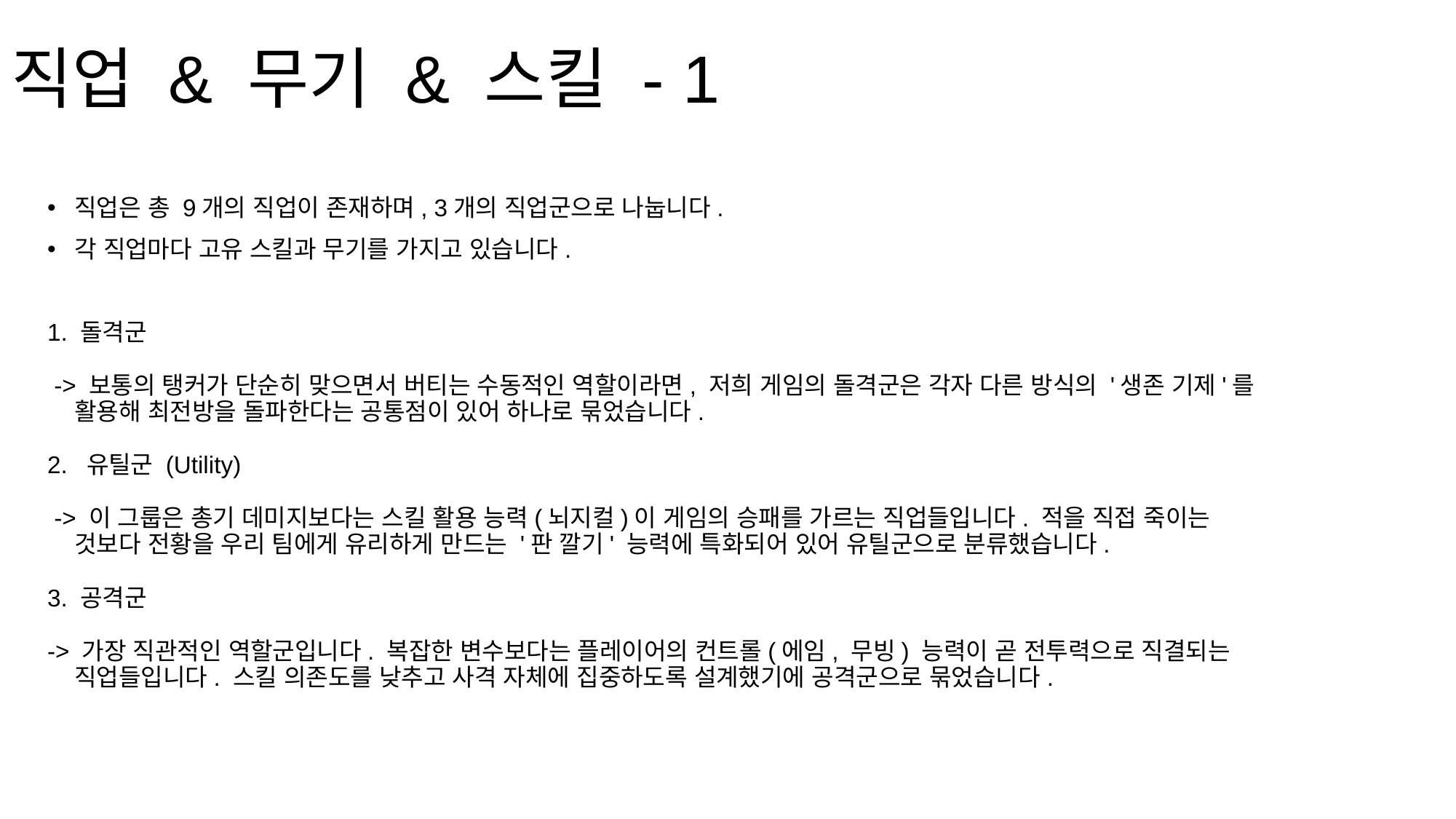

# 직업 & 무기 & 스킬 - 1
직업은 총 9개의 직업이 존재하며, 3개의 직업군으로 나눕니다.
각 직업마다 고유 스킬과 무기를 가지고 있습니다.

1. 돌격군
 -> 보통의 탱커가 단순히 맞으면서 버티는 수동적인 역할이라면, 저희 게임의 돌격군은 각자 다른 방식의 '생존 기제'를 활용해 최전방을 돌파한다는 공통점이 있어 하나로 묶었습니다.
2.  유틸군 (Utility)
 -> 이 그룹은 총기 데미지보다는 스킬 활용 능력(뇌지컬)이 게임의 승패를 가르는 직업들입니다. 적을 직접 죽이는 것보다 전황을 우리 팀에게 유리하게 만드는 '판 깔기' 능력에 특화되어 있어 유틸군으로 분류했습니다.
3. 공격군
-> 가장 직관적인 역할군입니다. 복잡한 변수보다는 플레이어의 컨트롤(에임, 무빙) 능력이 곧 전투력으로 직결되는 직업들입니다. 스킬 의존도를 낮추고 사격 자체에 집중하도록 설계했기에 공격군으로 묶었습니다.